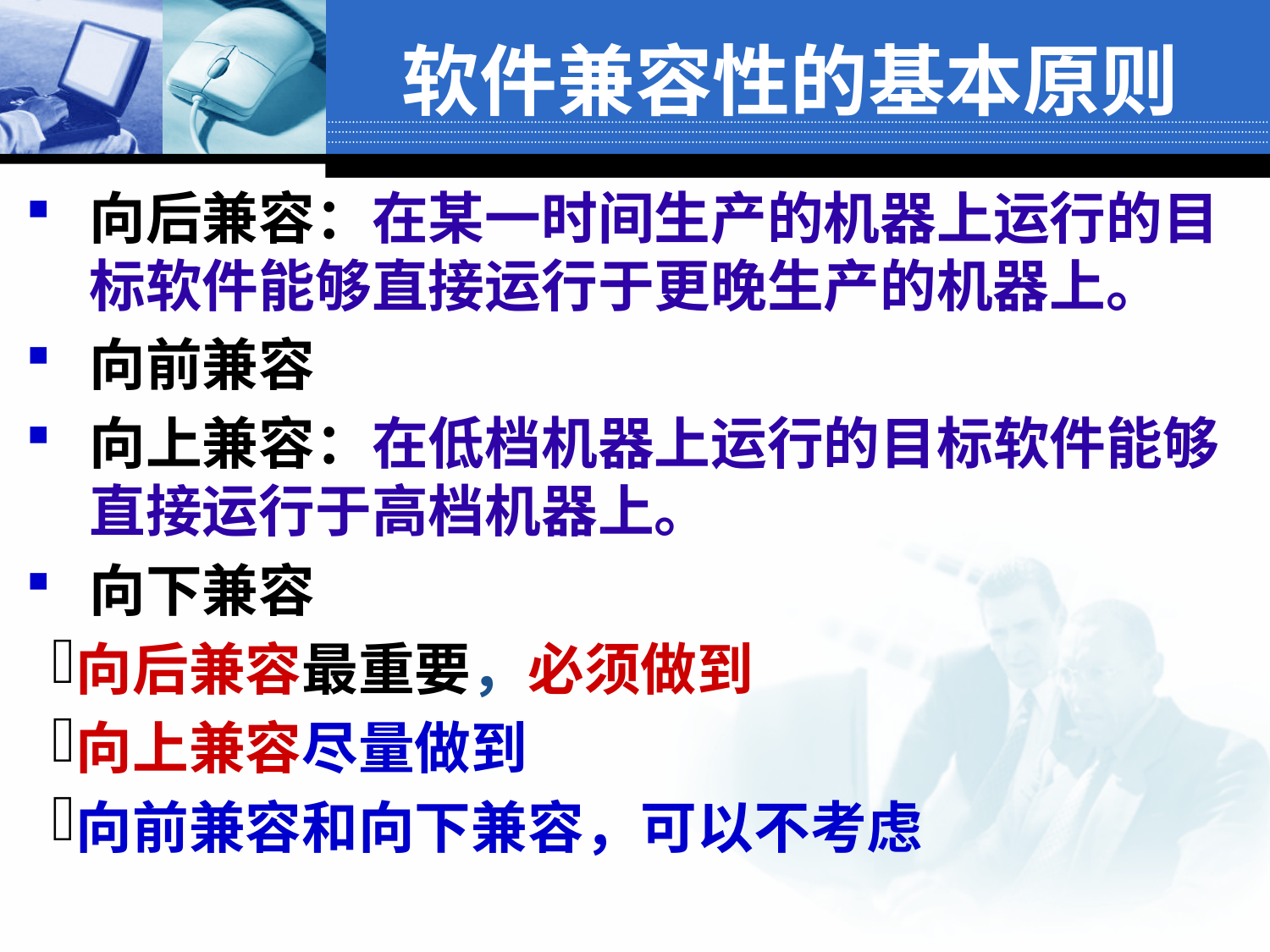

软件兼容性的基本原则
向后兼容：在某一时间生产的机器上运行的目标软件能够直接运行于更晚生产的机器上。
向前兼容
向上兼容：在低档机器上运行的目标软件能够直接运行于高档机器上。
向下兼容
向后兼容最重要，必须做到
向上兼容尽量做到
向前兼容和向下兼容，可以不考虑